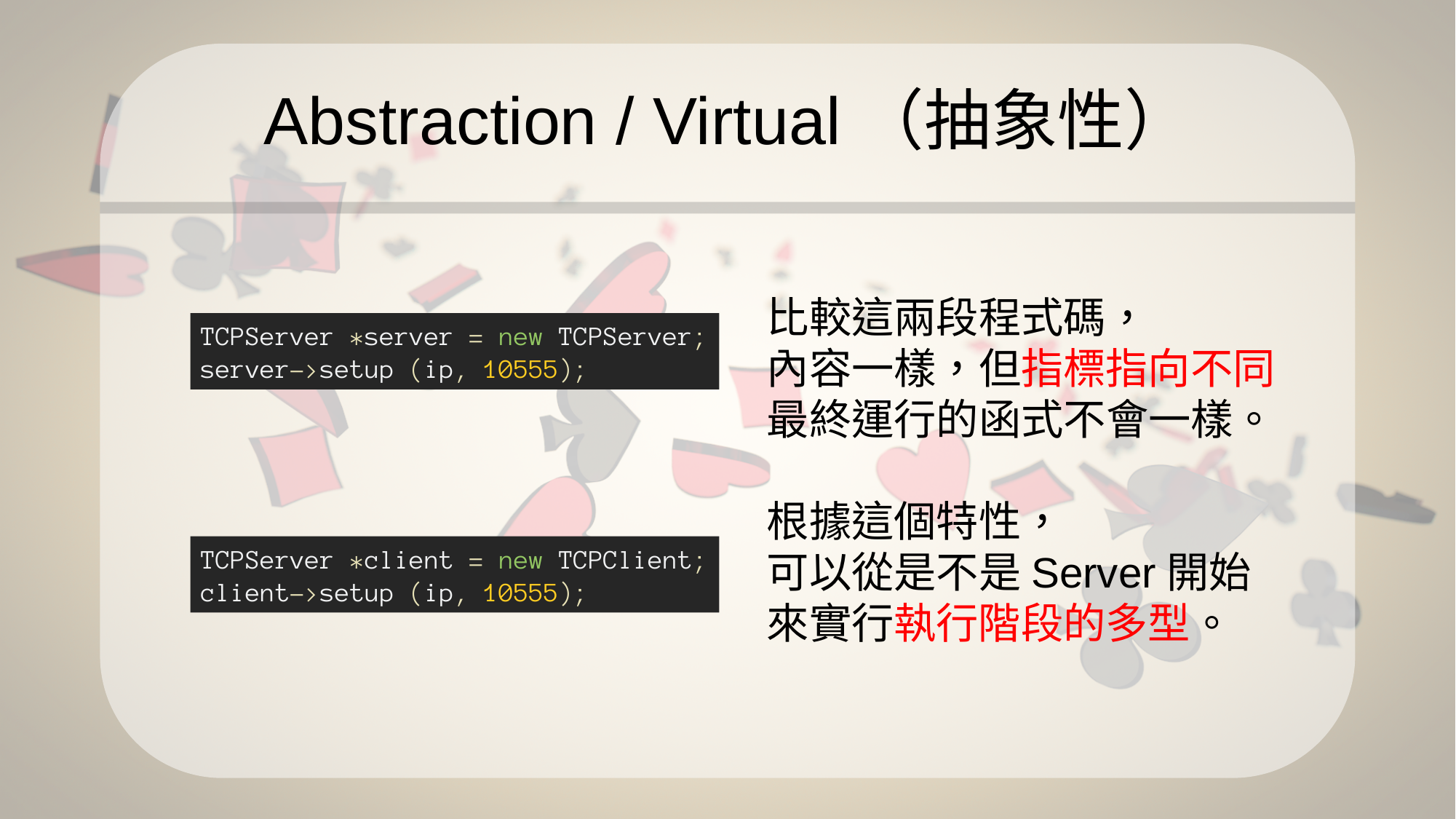

# Abstraction / Virtual（抽象性）
比較這兩段程式碼，
內容一樣，但指標指向不同
最終運行的函式不會一樣。

根據這個特性，
可以從是不是Server開始
來實行執行階段的多型。
TCPServer *server = new TCPServer;
server->setup (ip, 10555);
TCPServer *client = new TCPClient;
client->setup (ip, 10555);